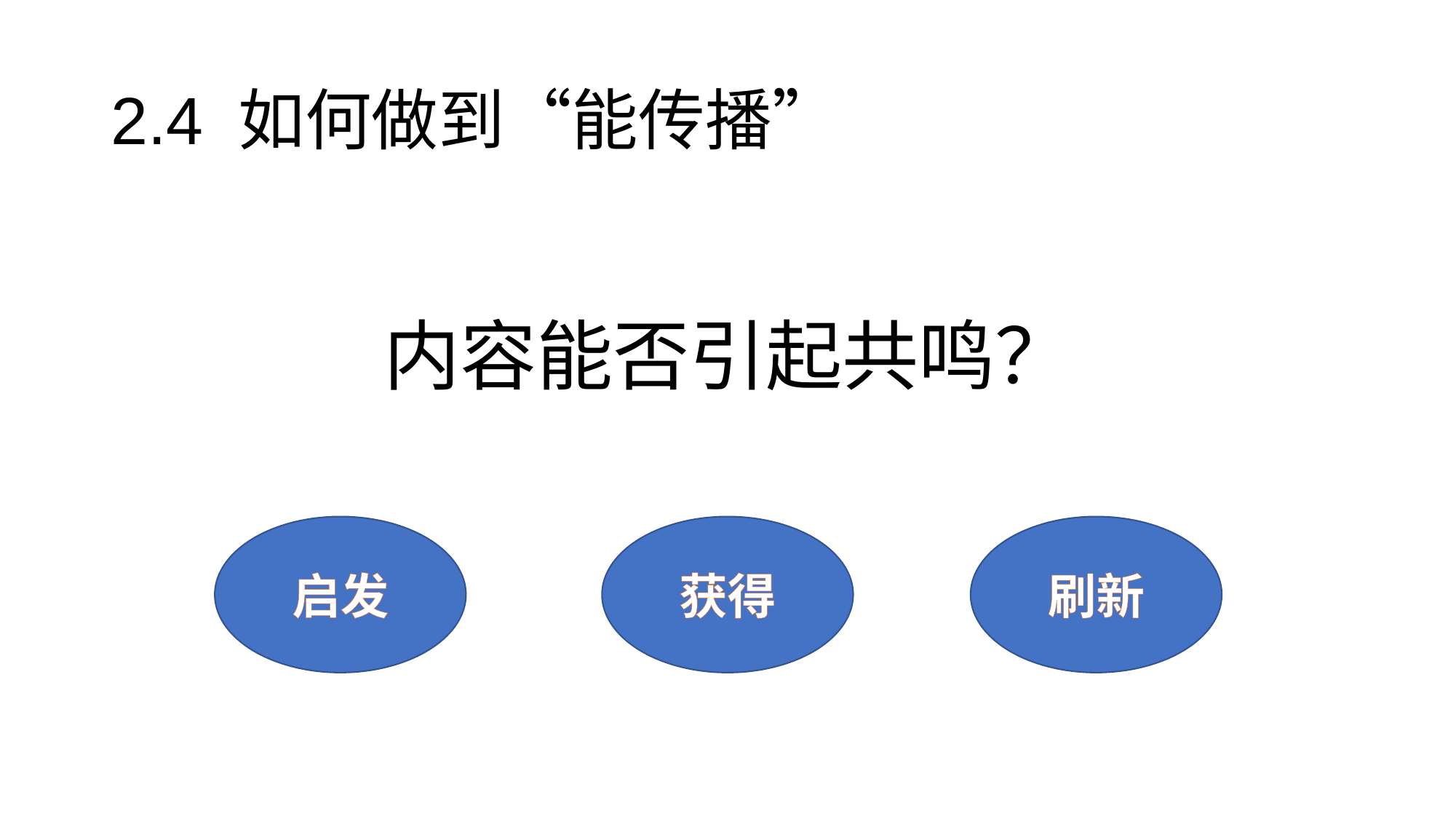

# 2.4 如何做到“能传播”
内容能否引起共鸣？

启发
获得
刷新